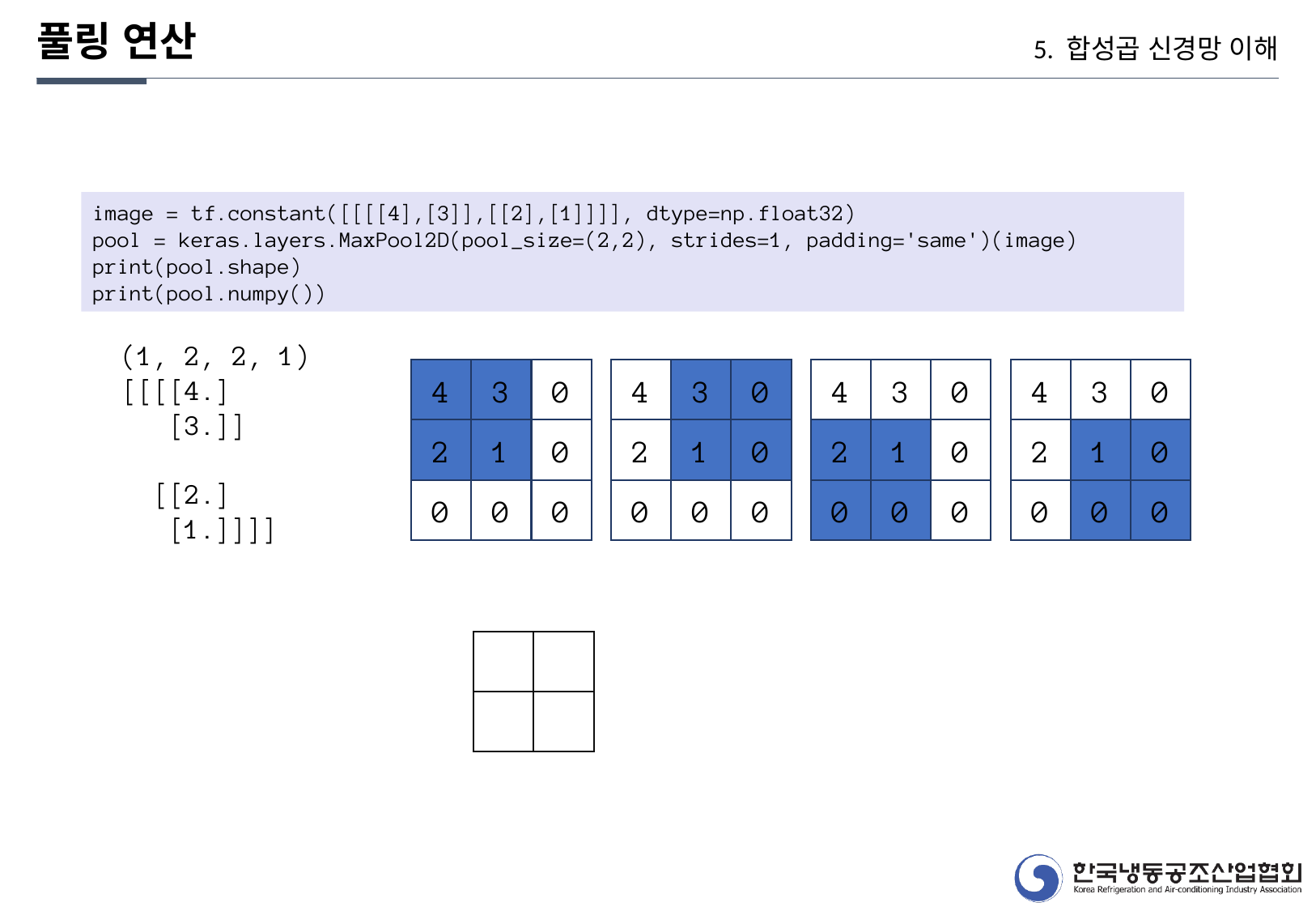

풀링 연산
5. 합성곱 신경망 이해
image = tf.constant([[[[4],[3]],[[2],[1]]]], dtype=np.float32)
pool = keras.layers.MaxPool2D(pool_size=(2,2), strides=1, padding='same')(image)
print(pool.shape)
print(pool.numpy())
(1, 2, 2, 1)
[[[[4.]
   [3.]]

  [[2.]
   [1.]]]]
0
0
0
0
3
3
3
3
4
4
4
4
0
0
0
0
2
1
2
1
2
1
2
1
0
0
0
0
0
0
0
0
0
0
0
0